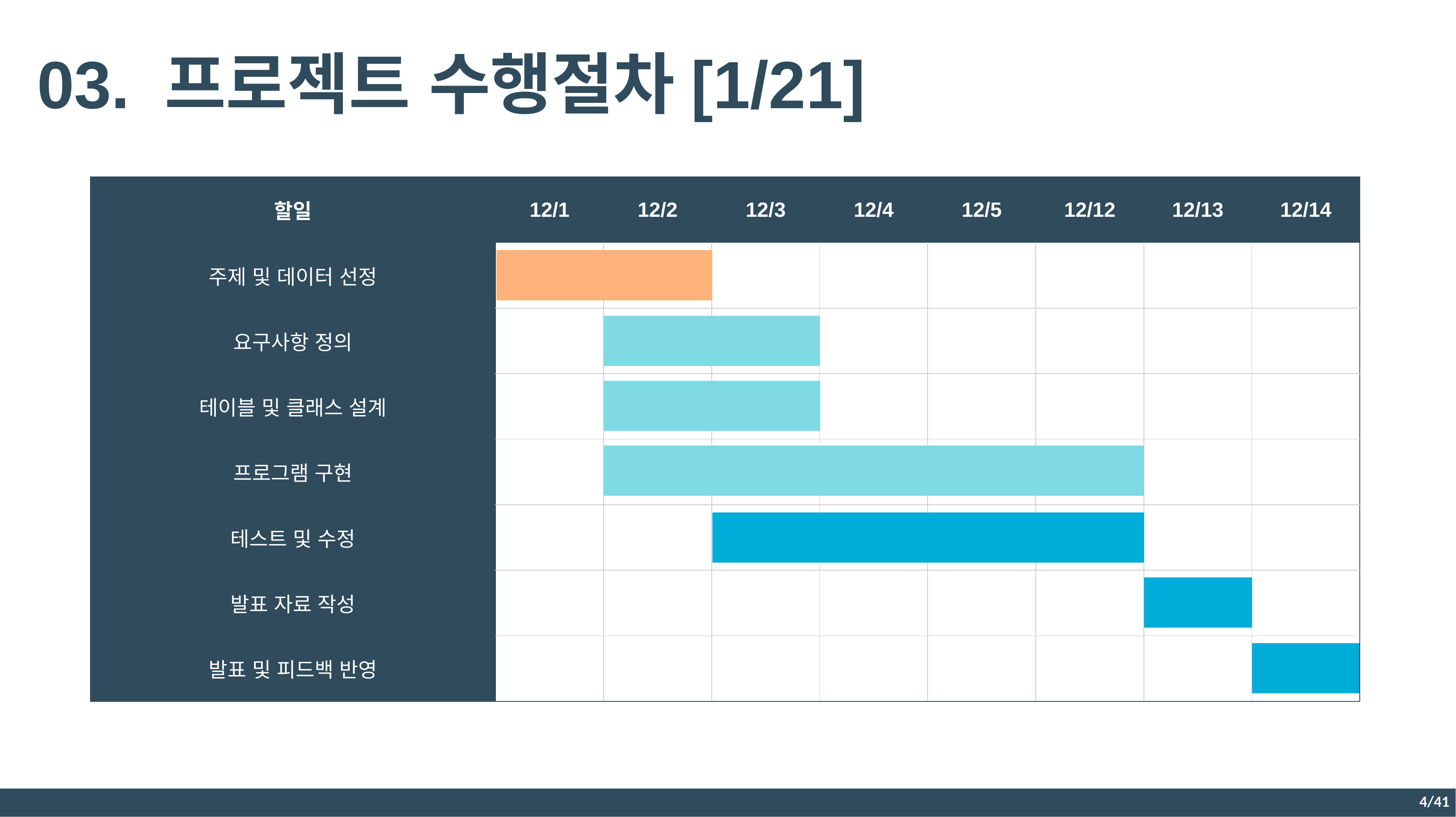

03. 프로젝트 수행절차[1/21]
| 할일 | 12/1 | 12/2 | 12/3 | 12/4 | 12/5 | 12/12 | 12/13 | 12/14 |
| --- | --- | --- | --- | --- | --- | --- | --- | --- |
| 주제 및 데이터 선정 |  |  |  |  |  |  |  |  |
| 요구사항 정의 |  |  |  |  |  |  |  |  |
| 테이블 및 클래스 설계 |  |  |  |  |  |  |  |  |
| 프로그램 구현 |  |  |  |  |  |  |  |  |
| 테스트 및 수정 |  |  |  |  |  |  |  |  |
| 발표 자료 작성 |  |  |  |  |  |  |  |  |
| 발표 및 피드백 반영 |  |  |  |  |  |  |  |  |

4/41